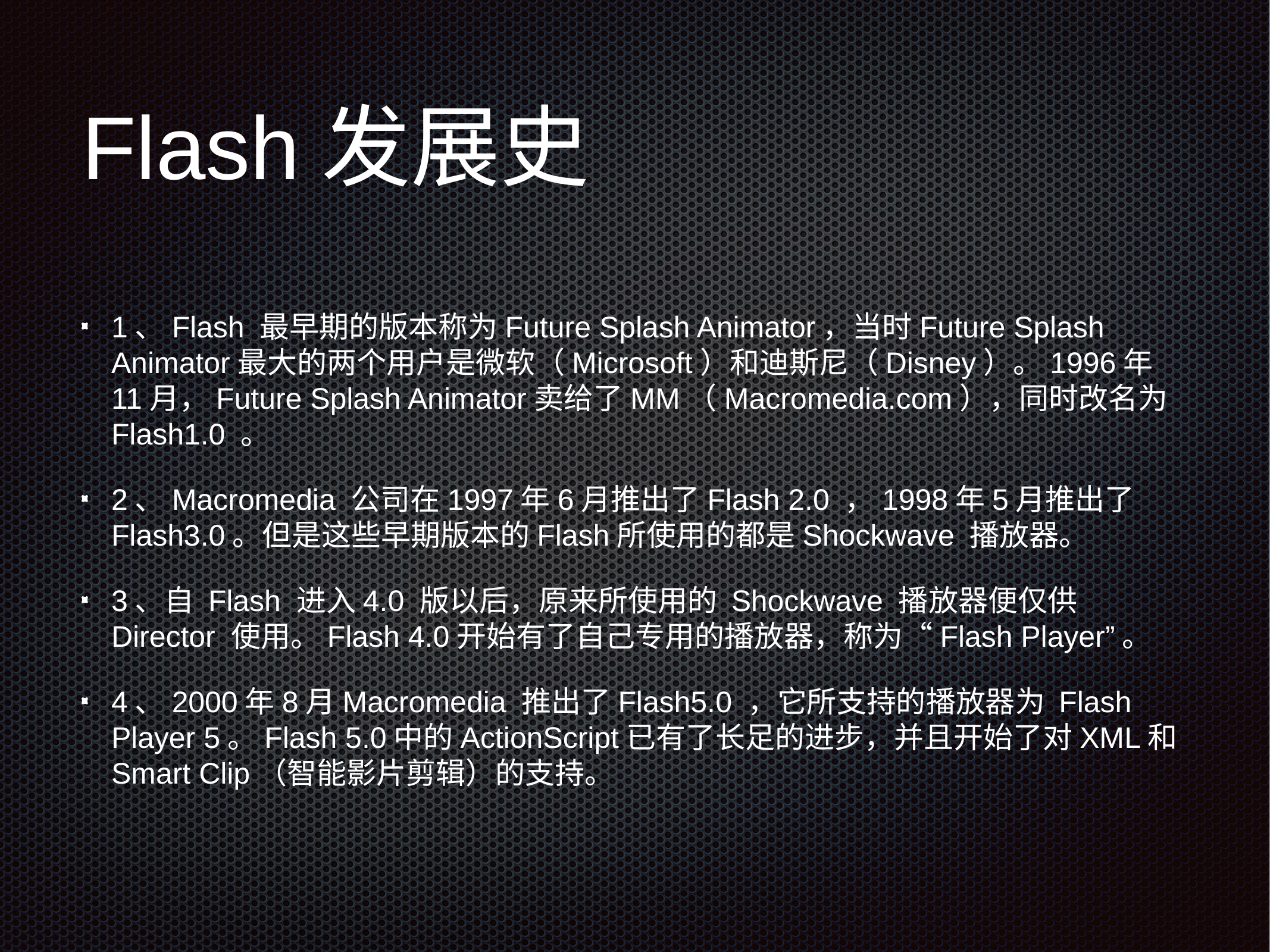

# Flash发展史
1、Flash 最早期的版本称为Future Splash Animator，当时Future Splash Animator最大的两个用户是微软（Microsoft）和迪斯尼（Disney）。1996年11月，Future Splash Animator卖给了MM（Macromedia.com），同时改名为Flash1.0 。
2、Macromedia 公司在1997年6月推出了Flash 2.0 ，1998年5月推出了Flash3.0。但是这些早期版本的Flash所使用的都是Shockwave 播放器。
3、自 Flash 进入4.0 版以后，原来所使用的 Shockwave 播放器便仅供 Director 使用。Flash 4.0开始有了自己专用的播放器，称为“Flash Player”。
4、2000年8月Macromedia 推出了Flash5.0 ，它所支持的播放器为 Flash Player 5。Flash 5.0中的ActionScript已有了长足的进步，并且开始了对XML和Smart Clip（智能影片剪辑）的支持。